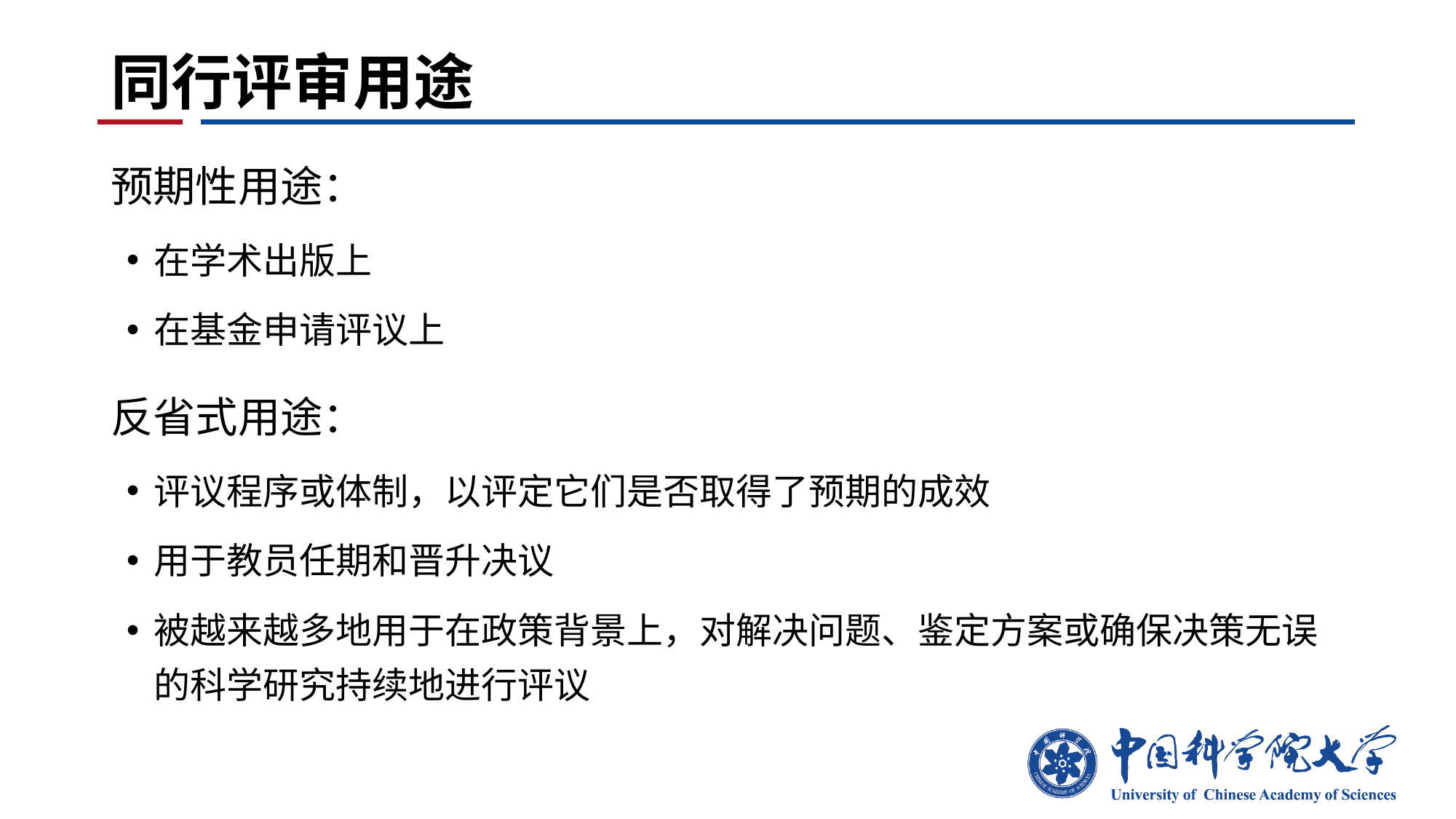

# 同行评审用途
预期性用途：
在学术出版上
在基金申请评议上
反省式用途：
评议程序或体制，以评定它们是否取得了预期的成效
用于教员任期和晋升决议
被越来越多地用于在政策背景上，对解决问题、鉴定方案或确保决策无误的科学研究持续地进行评议